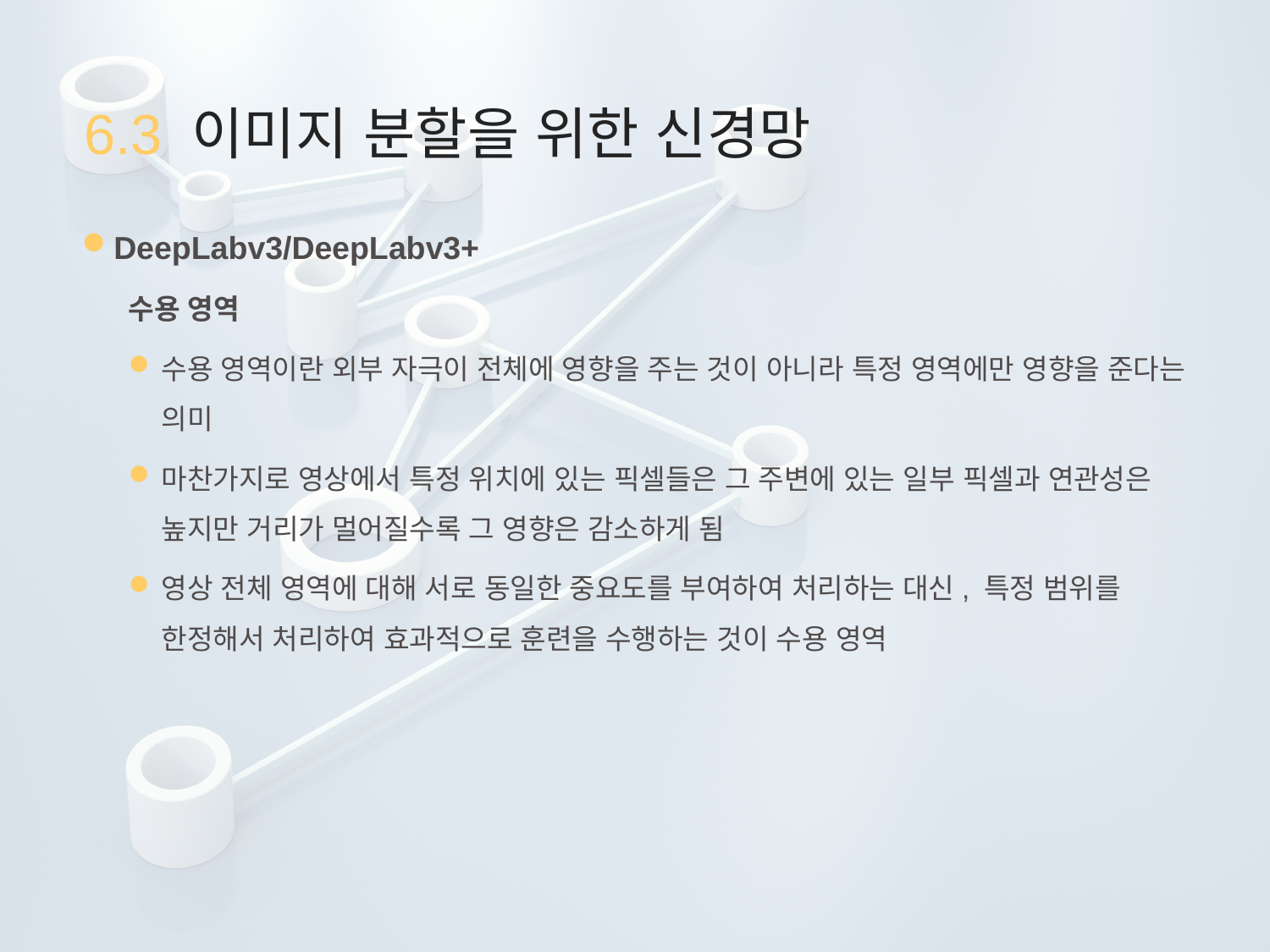

# 6.3 이미지 분할을 위한 신경망
DeepLabv3/DeepLabv3+
수용 영역
수용 영역이란 외부 자극이 전체에 영향을 주는 것이 아니라 특정 영역에만 영향을 준다는 의미
마찬가지로 영상에서 특정 위치에 있는 픽셀들은 그 주변에 있는 일부 픽셀과 연관성은 높지만 거리가 멀어질수록 그 영향은 감소하게 됨
영상 전체 영역에 대해 서로 동일한 중요도를 부여하여 처리하는 대신, 특정 범위를 한정해서 처리하여 효과적으로 훈련을 수행하는 것이 수용 영역